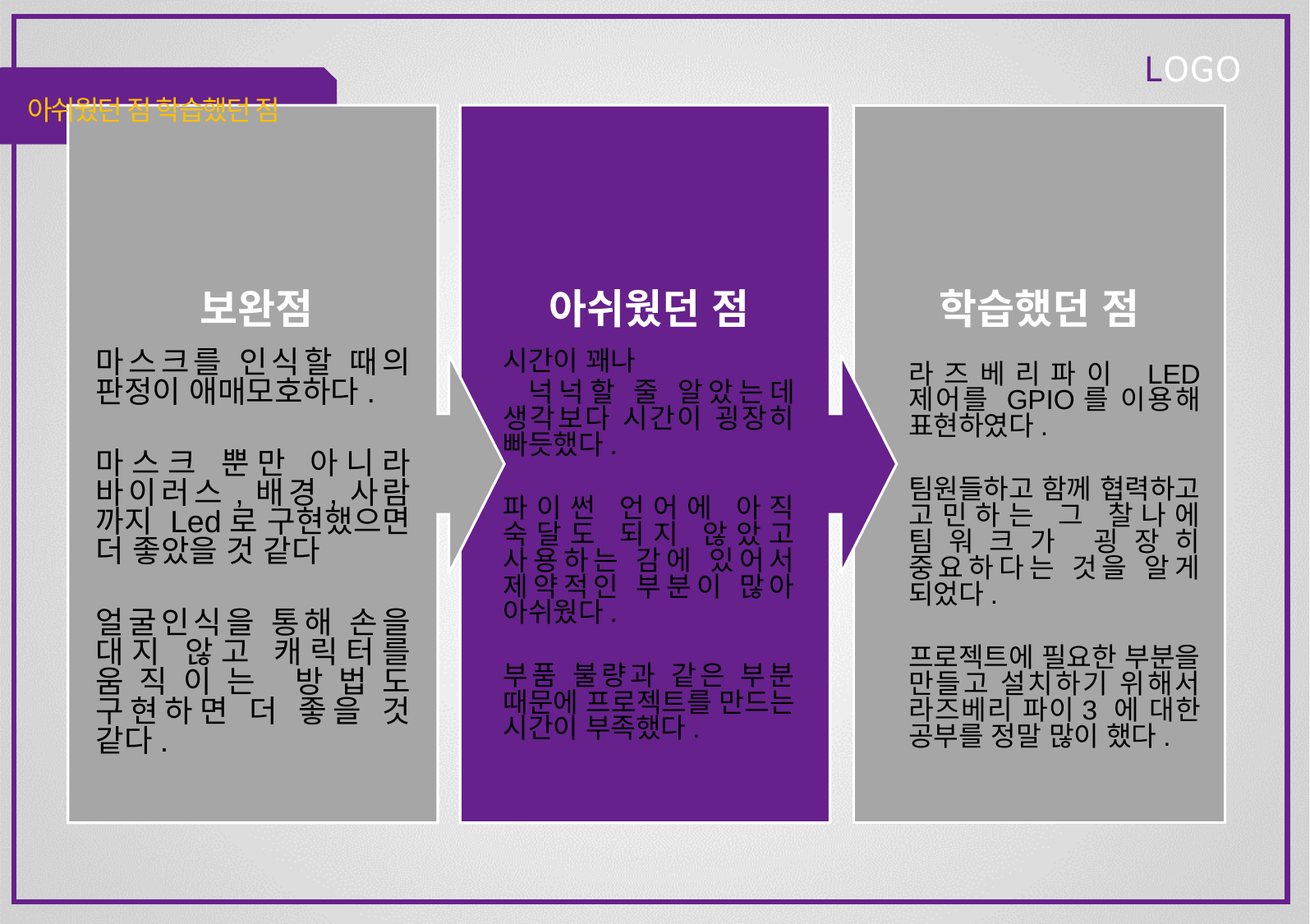

아쉬웠던 점 학습했던 점

보완점
아쉬웠던 점
학습했던 점
마스크를 인식할 때의 판정이 애매모호하다.

마스크 뿐만 아니라 바이러스,배경,사람 까지 Led로 구현했으면 더 좋았을 것 같다

얼굴인식을 통해 손을 대지 않고 캐릭터를 움직이는 방법도 구현하면 더 좋을 것 같다.
시간이 꽤나
 넉넉할 줄 알았는데 생각보다 시간이 굉장히 빠듯했다.

파이썬 언어에 아직 숙달도 되지 않았고 사용하는 감에 있어서 제약적인 부분이 많아 아쉬웠다.

부품 불량과 같은 부분 때문에 프로젝트를 만드는 시간이 부족했다.
라즈베리파이 LED 제어를 GPIO를 이용해 표현하였다.

팀원들하고 함께 협력하고 고민하는 그 찰나에 팀워크가 굉장히 중요하다는 것을 알게 되었다.

프로젝트에 필요한 부분을 만들고 설치하기 위해서 라즈베리 파이3 에 대한 공부를 정말 많이 했다.